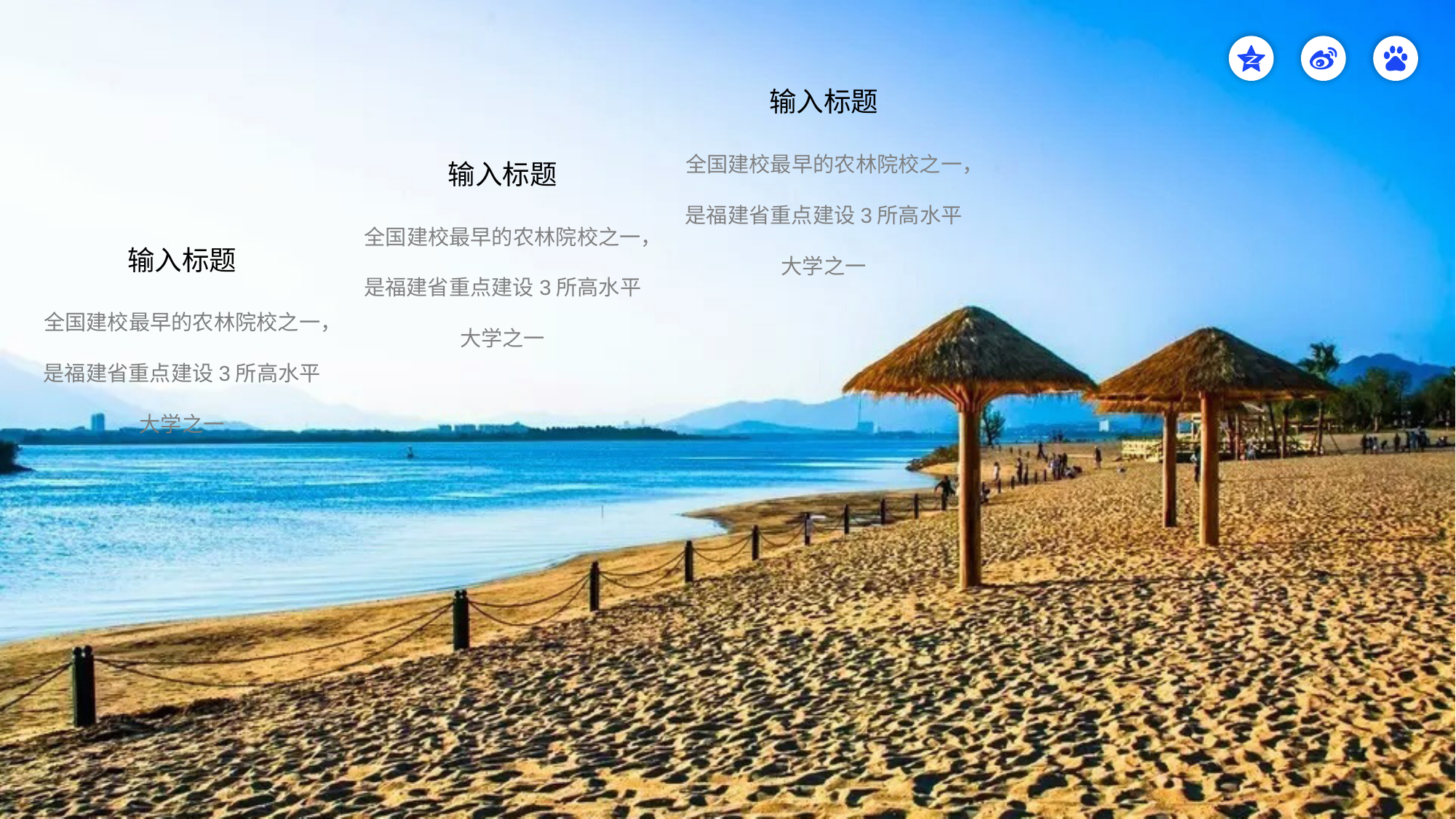

输入标题
全国建校最早的农林院校之一，是福建省重点建设3所高水平大学之一
输入标题
全国建校最早的农林院校之一，是福建省重点建设3所高水平大学之一
输入标题
全国建校最早的农林院校之一，是福建省重点建设3所高水平大学之一